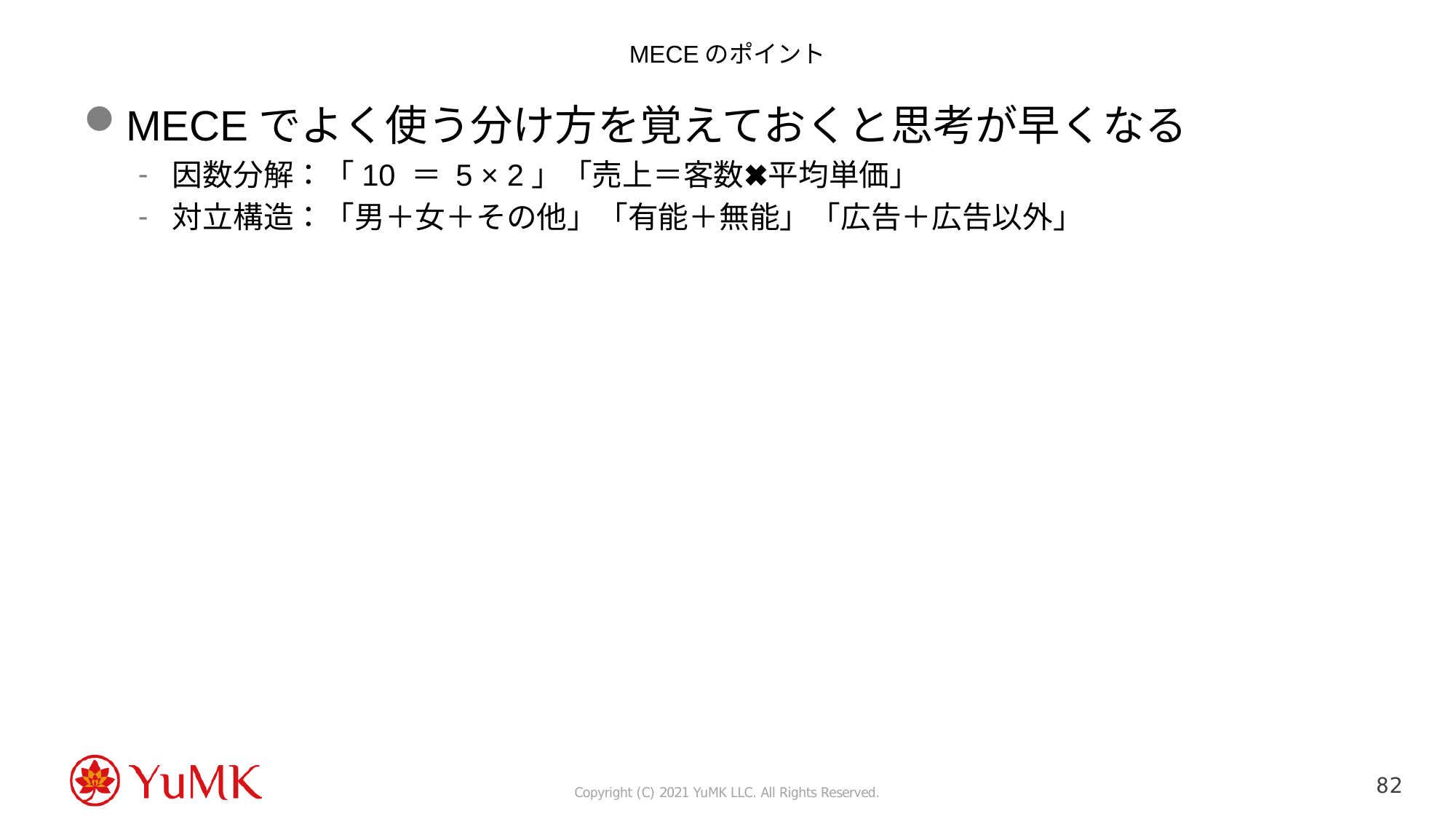

# MECEのポイント
MECEでよく使う分け方を覚えておくと思考が早くなる
因数分解：「10 ＝ 5 × 2」「売上＝客数✖️平均単価」
対立構造：「男＋女＋その他」「有能＋無能」「広告＋広告以外」
82